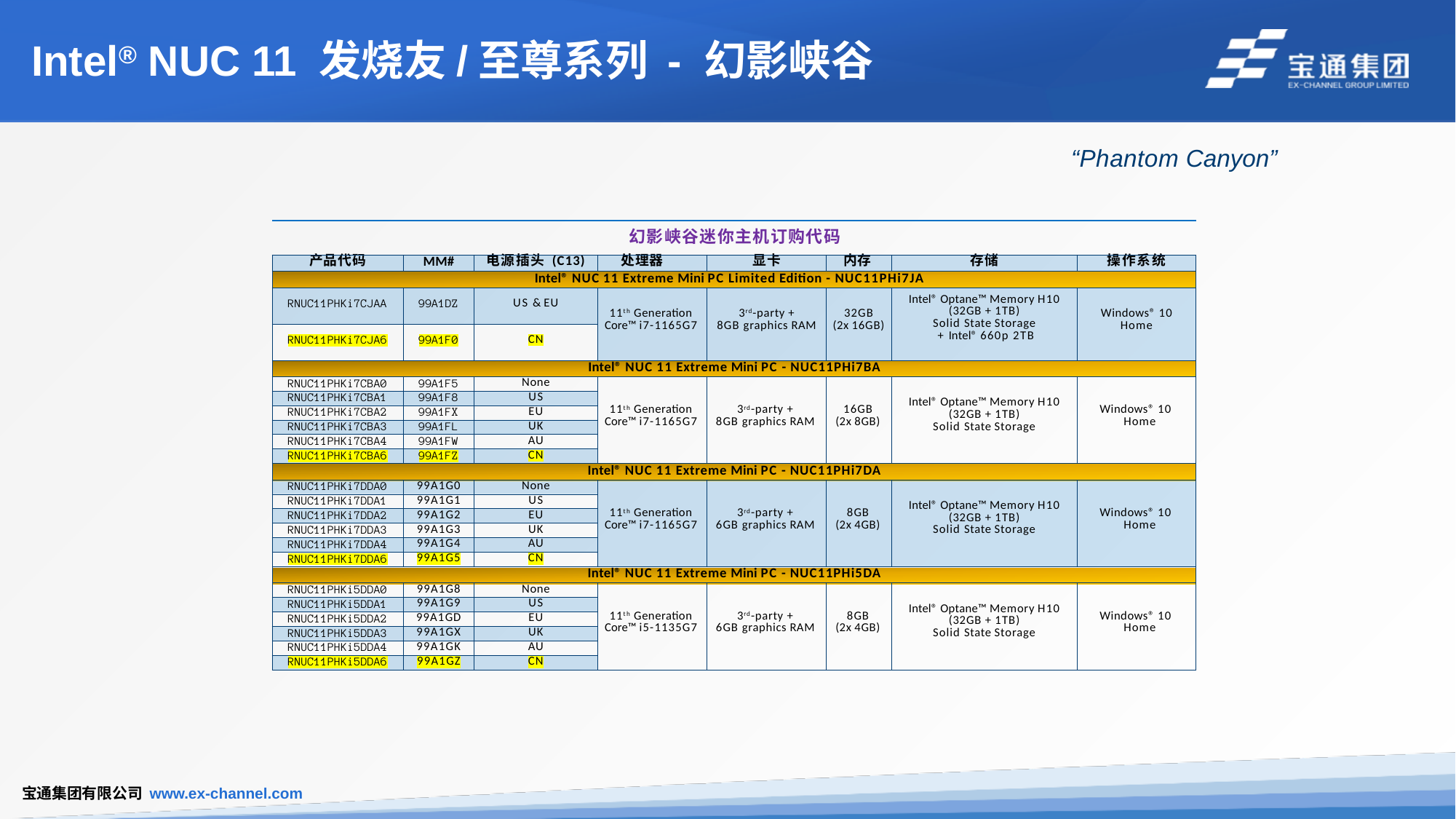

# Intel® NUC 11 发烧友/至尊系列 - 幻影峡谷
“Phantom Canyon”

幻影峡谷迷你主机订购代码
| 产品代码 | MM# | 电源插头 (C13) | 处理器 | 显卡 | 内存 | 存储 | 操作系统 |
| --- | --- | --- | --- | --- | --- | --- | --- |
| Intel® NUC 11 Extreme Mini PC Limited Edition - NUC11PHi7JA |  |  |  |  |  |  |  |
| RNUC11PHKi7CJAA | 99A1DZ | US & EU | 11th Generation Core™ i7-1165G7 | 3rd-party + 8GB graphics RAM | 32GB (2x 16GB) | Intel® Optane™ Memory H10 (32GB + 1TB) Solid State Storage + Intel® 660p 2TB | Windows® 10 Home |
| RNUC11PHKi7CJA6 | 99A1F0 | CN |  |  |  |  |  |
| Intel® NUC 11 Extreme Mini PC - NUC11PHi7BA |  |  |  |  |  |  |  |
| RNUC11PHKi7CBA0 | 99A1F5 | None | 11th Generation Core™ i7-1165G7 | 3rd-party + 8GB graphics RAM | 16GB (2x 8GB) | Intel® Optane™ Memory H10 (32GB + 1TB) Solid State Storage | Windows® 10 Home |
| RNUC11PHKi7CBA1 | 99A1F8 | US |  |  |  |  |  |
| RNUC11PHKi7CBA2 | 99A1FX | EU |  |  |  |  |  |
| RNUC11PHKi7CBA3 | 99A1FL | UK |  |  |  |  |  |
| RNUC11PHKi7CBA4 | 99A1FW | AU |  |  |  |  |  |
| RNUC11PHKi7CBA6 | 99A1FZ | CN |  |  |  |  |  |
| Intel® NUC 11 Extreme Mini PC - NUC11PHi7DA |  |  |  |  |  |  |  |
| RNUC11PHKi7DDA0 | 99A1G0 | None | 11th Generation Core™ i7-1165G7 | 3rd-party + 6GB graphics RAM | 8GB (2x 4GB) | Intel® Optane™ Memory H10 (32GB + 1TB) Solid State Storage | Windows® 10 Home |
| RNUC11PHKi7DDA1 | 99A1G1 | US |  |  |  |  |  |
| RNUC11PHKi7DDA2 | 99A1G2 | EU |  |  |  |  |  |
| RNUC11PHKi7DDA3 | 99A1G3 | UK |  |  |  |  |  |
| RNUC11PHKi7DDA4 | 99A1G4 | AU |  |  |  |  |  |
| RNUC11PHKi7DDA6 | 99A1G5 | CN |  |  |  |  |  |
| Intel® NUC 11 Extreme Mini PC - NUC11PHi5DA |  |  |  |  |  |  |  |
| RNUC11PHKi5DDA0 | 99A1G8 | None | 11th Generation Core™ i5-1135G7 | 3rd-party + 6GB graphics RAM | 8GB (2x 4GB) | Intel® Optane™ Memory H10 (32GB + 1TB) Solid State Storage | Windows® 10 Home |
| RNUC11PHKi5DDA1 | 99A1G9 | US |  |  |  |  |  |
| RNUC11PHKi5DDA2 | 99A1GD | EU |  |  |  |  |  |
| RNUC11PHKi5DDA3 | 99A1GX | UK |  |  |  |  |  |
| RNUC11PHKi5DDA4 | 99A1GK | AU |  |  |  |  |  |
| RNUC11PHKi5DDA6 | 99A1GZ | CN |  |  |  |  |  |